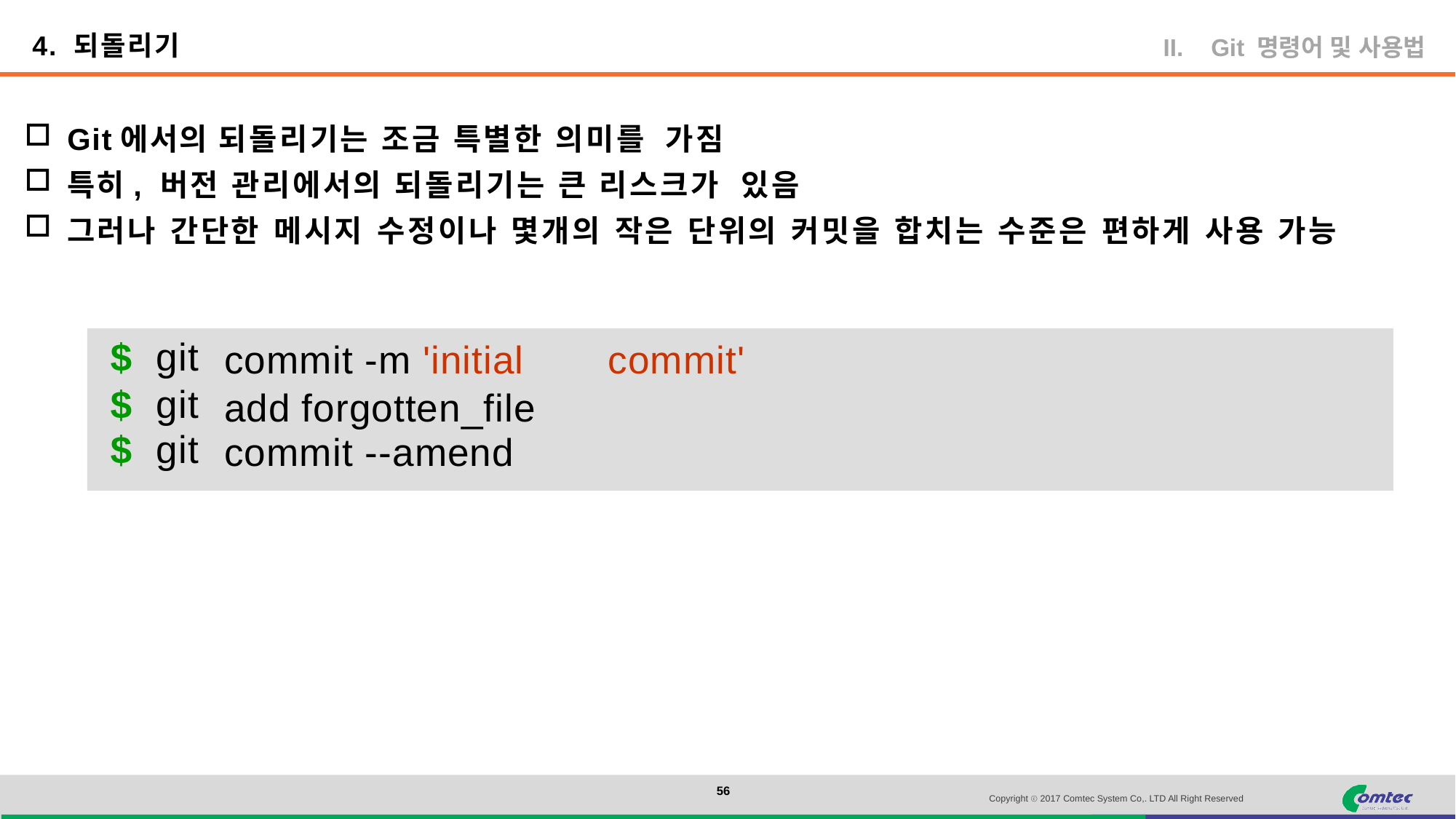

4. 되돌리기
Git 명령어 및 사용법
Git에서의 되돌리기는 조금 특별한 의미를 가짐
특히, 버전 관리에서의 되돌리기는 큰 리스크가 있음
그러나 간단한 메시지 수정이나 몇개의 작은 단위의 커밋을 합치는 수준은 편하게 사용 가능

| $ git | commit -m 'initial | commit' |
| --- | --- | --- |
| $ git | add forgotten\_file |  |
| $ git | commit --amend |  |